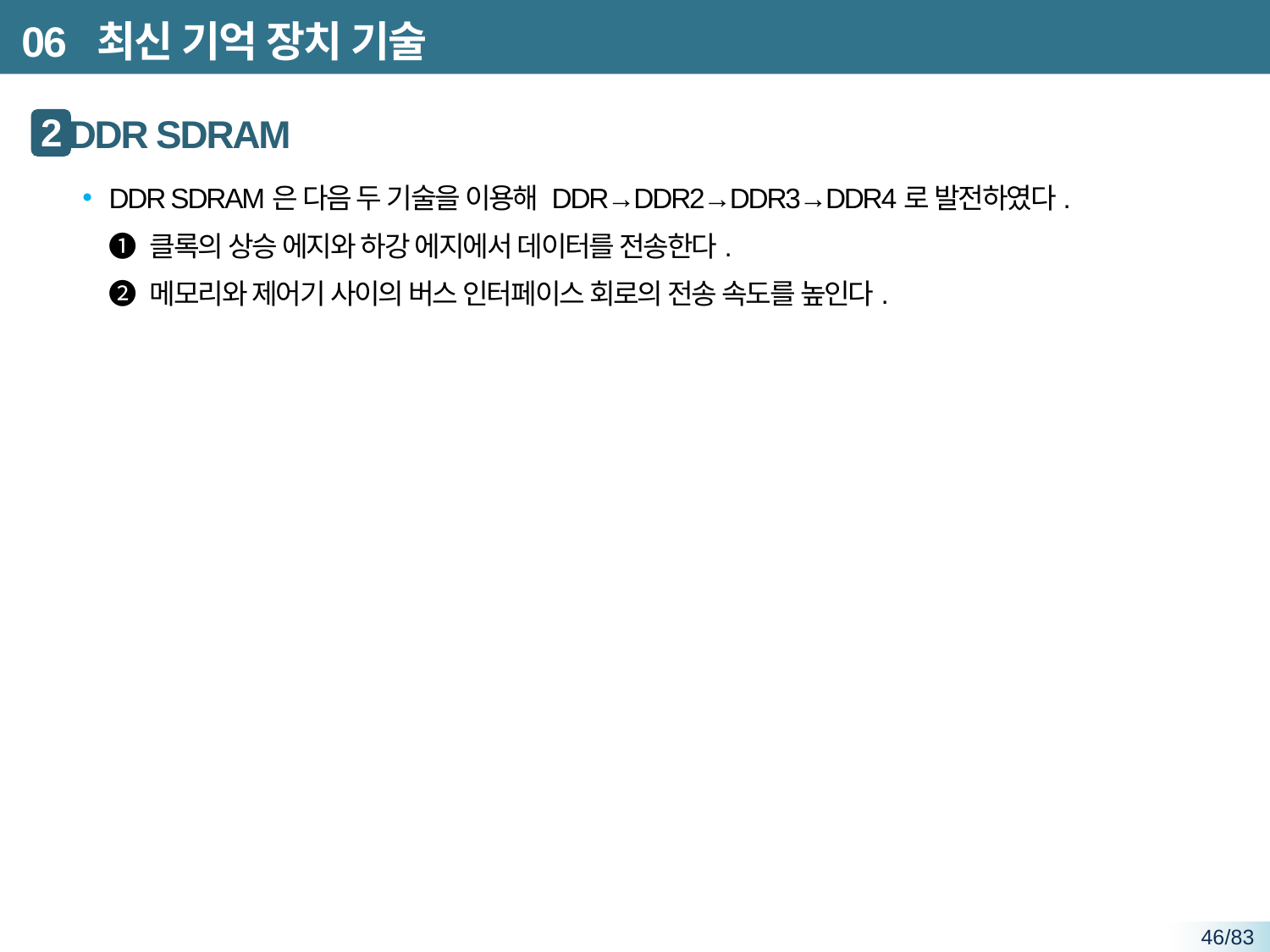

# 06  최신 기억 장치 기술
     DDR SDRAM
DDR SDRAM은 다음 두 기술을 이용해 DDR→DDR2→DDR3→DDR4로 발전하였다.
➊ 클록의 상승 에지와 하강 에지에서 데이터를 전송한다.
➋ 메모리와 제어기 사이의 버스 인터페이스 회로의 전송 속도를 높인다.

2